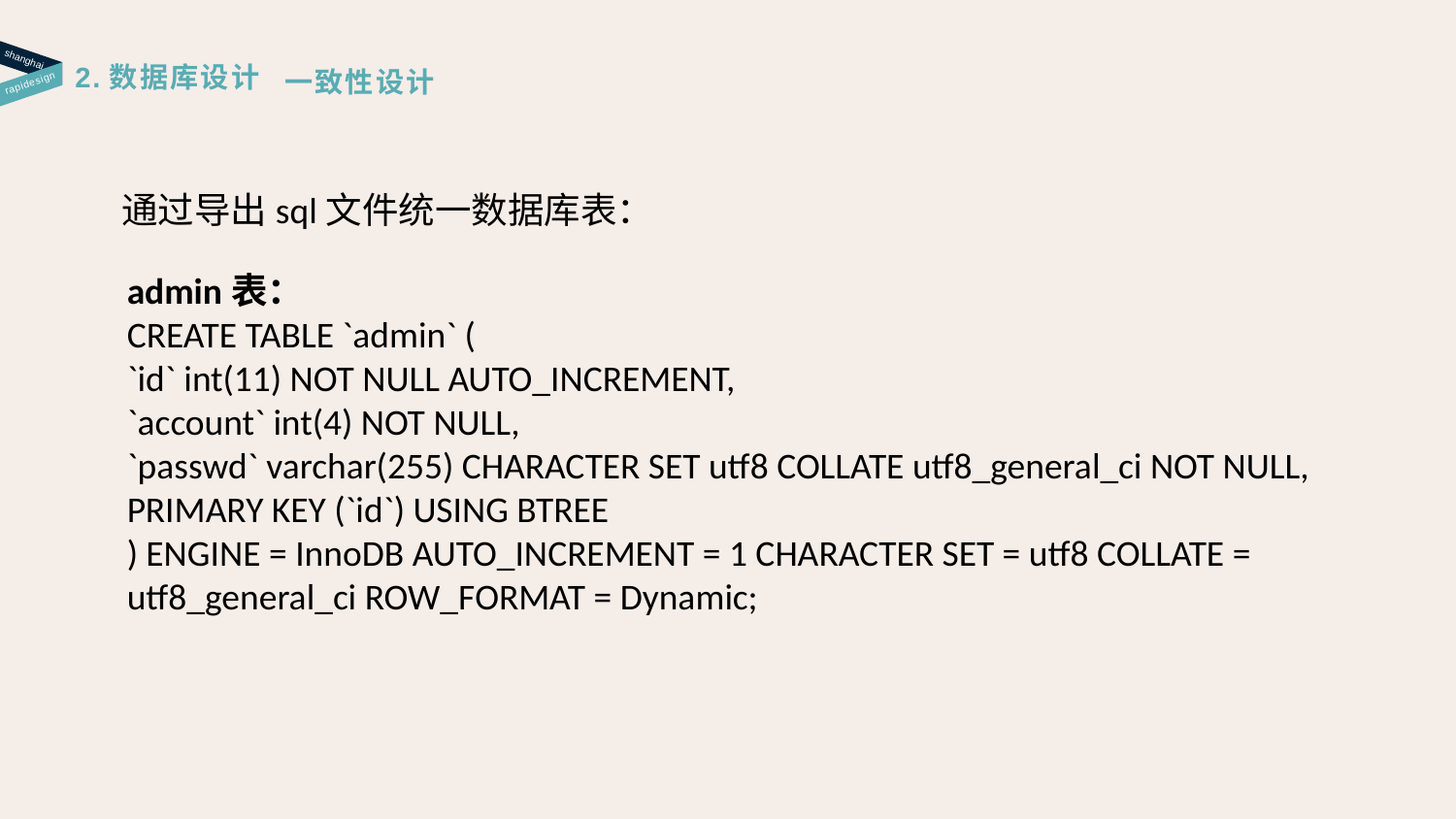

shanghai
2.数据库设计
一致性设计
rapidesign
通过导出sql文件统一数据库表：
admin表：
CREATE TABLE `admin` (
`id` int(11) NOT NULL AUTO_INCREMENT,
`account` int(4) NOT NULL,
`passwd` varchar(255) CHARACTER SET utf8 COLLATE utf8_general_ci NOT NULL,
PRIMARY KEY (`id`) USING BTREE
) ENGINE = InnoDB AUTO_INCREMENT = 1 CHARACTER SET = utf8 COLLATE = utf8_general_ci ROW_FORMAT = Dynamic;